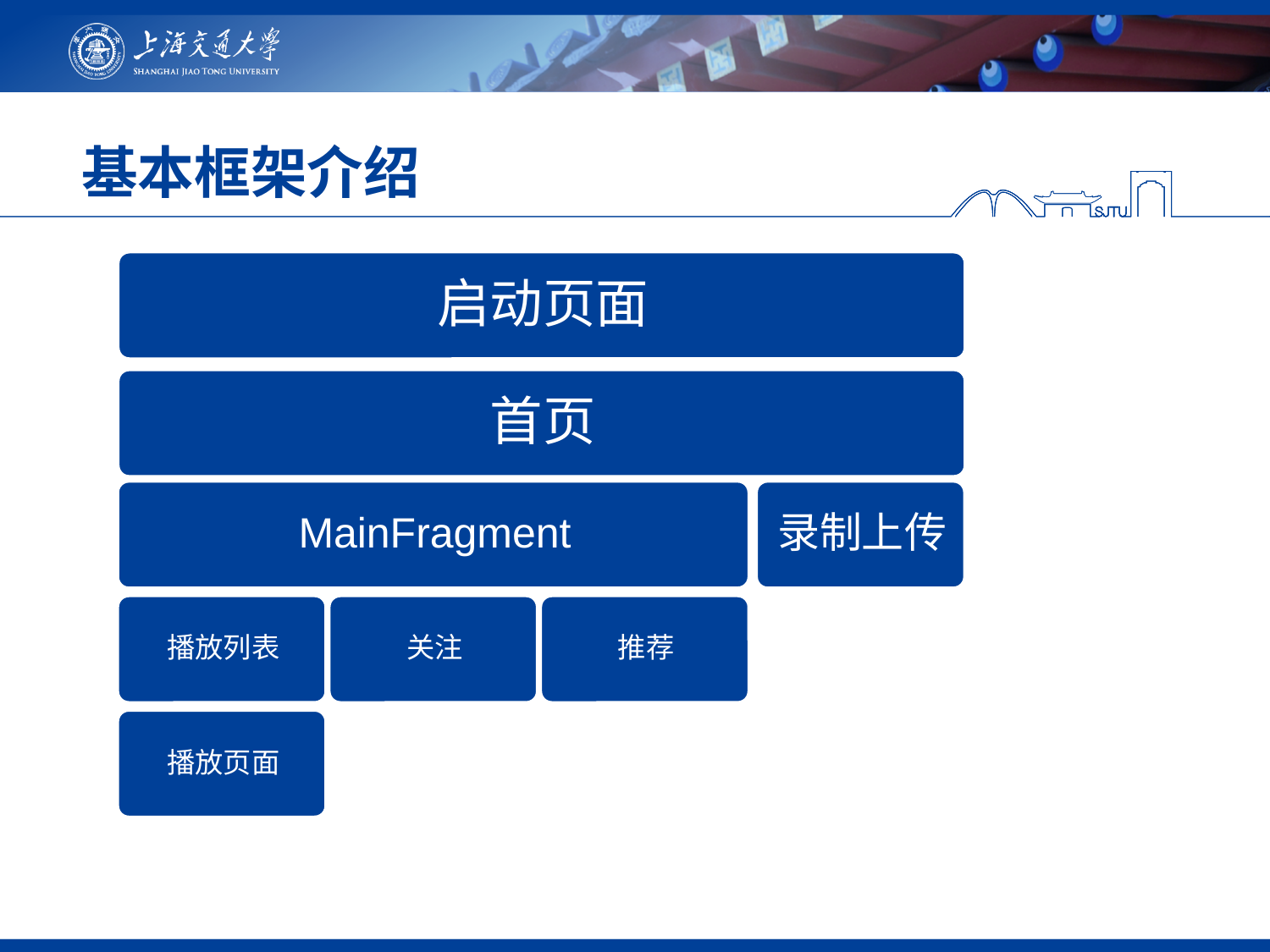

# 基本框架介绍
启动页面
首页
MainFragment
播放列表
播放页面
关注
推荐
录制上传